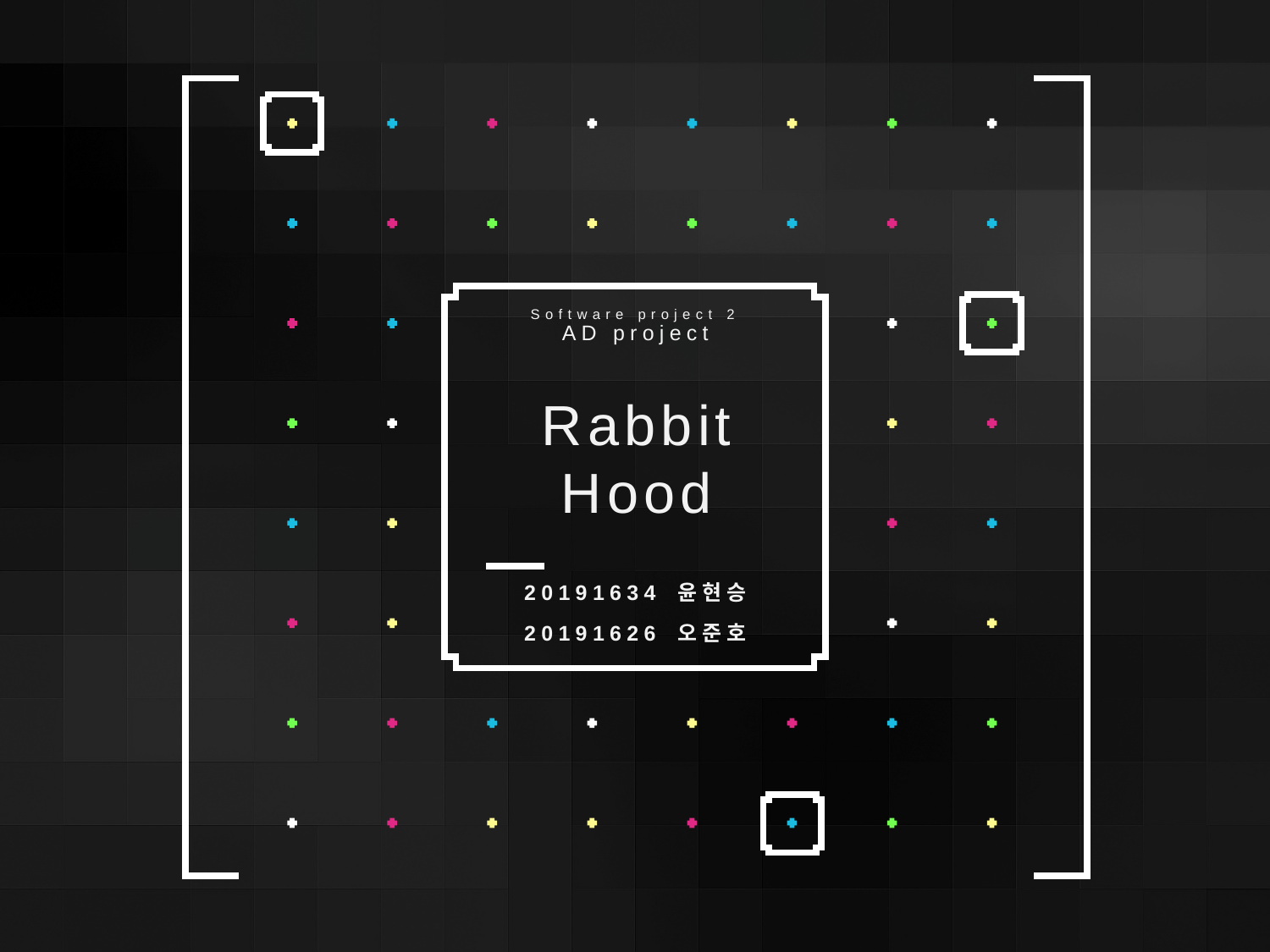

# Software project 2 AD project
Rabbit
Hood
20191634 윤현승
20191626 오준호